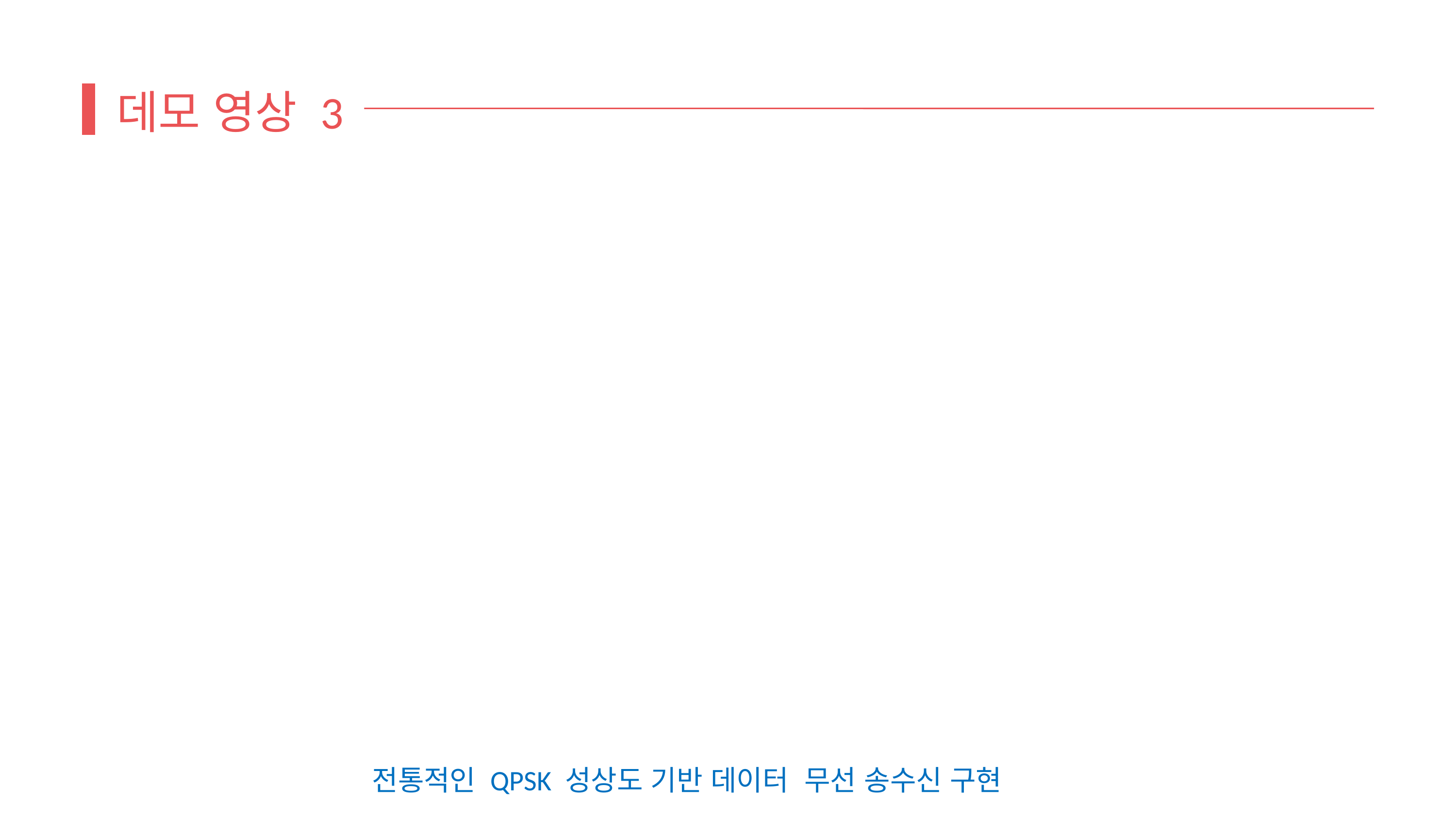

데모 영상 3

전통적인 QPSK 성상도 기반 데이터  무선 송수신 구현